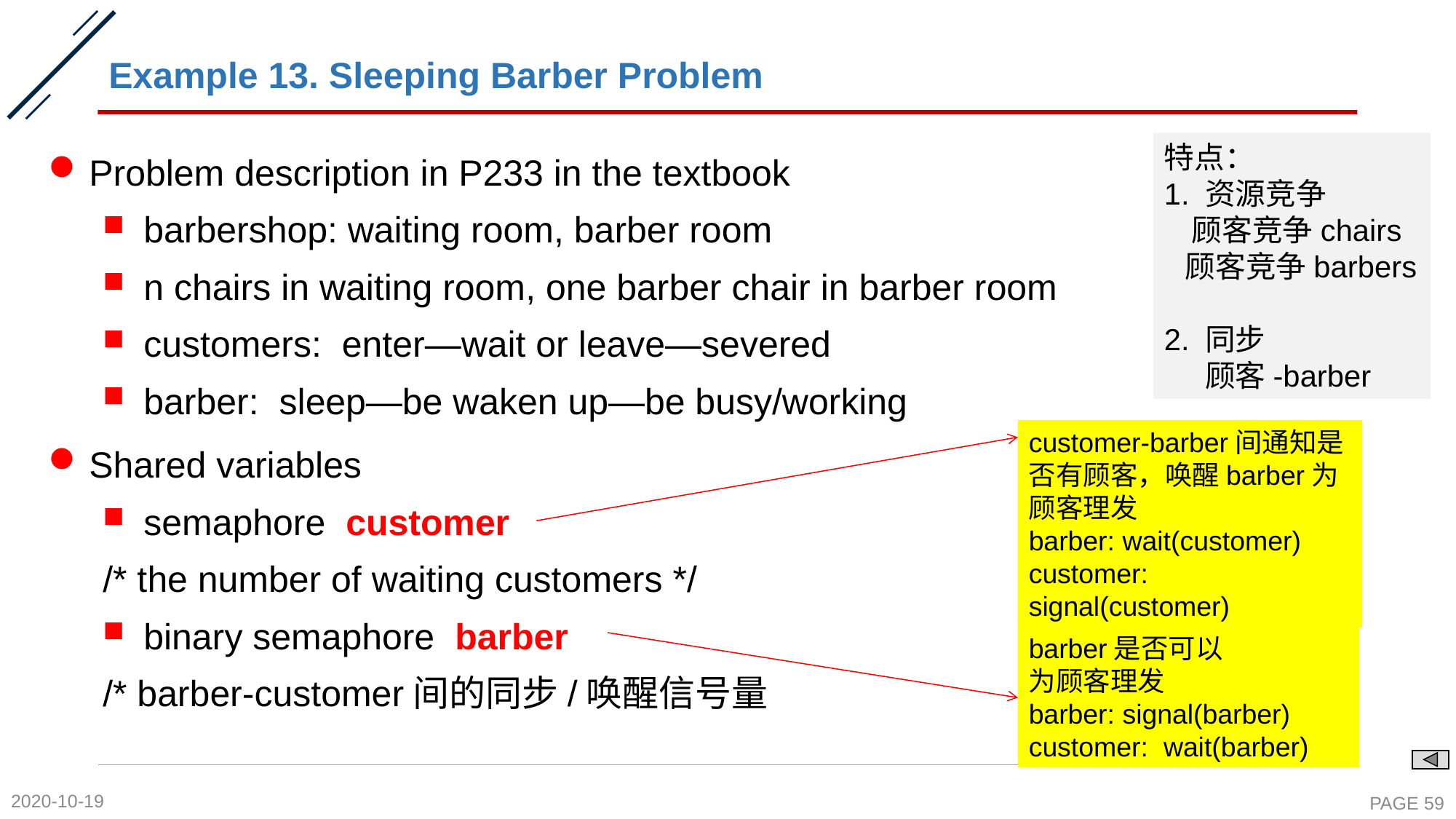

# Example 13. Sleeping Barber Problem
Problem description in P233 in the textbook
barbershop: waiting room, barber room
n chairs in waiting room, one barber chair in barber room
customers:  enter—wait or leave—severed
barber:  sleep—be waken up—be busy/working
Shared variables
semaphore  customer
/* the number of waiting customers */
binary semaphore  barber
/* barber-customer间的同步/唤醒信号量
特点：
1. 资源竞争
   顾客竞争chairs
  顾客竞争barbers
2. 同步
     顾客-barber
customer-barber间通知是否有顾客，唤醒barber为顾客理发
barber: wait(customer)
customer: signal(customer)
barber是否可以
为顾客理发
barber: signal(barber)
customer:  wait(barber)

2020-10-19
PAGE 59